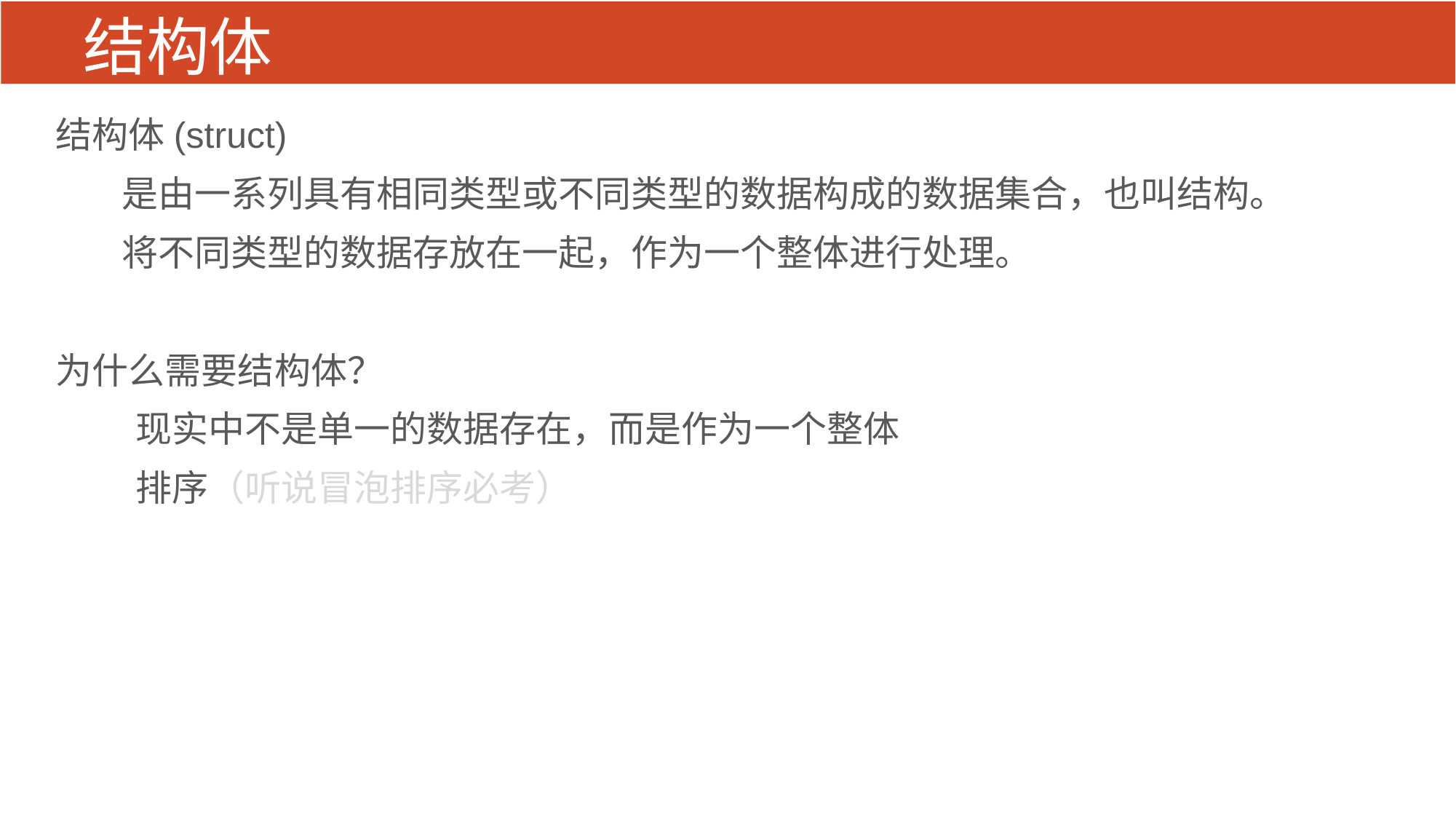

# 结构体
结构体(struct)
       是由一系列具有相同类型或不同类型的数据构成的数据集合，也叫结构。
       将不同类型的数据存放在一起，作为一个整体进行处理。

为什么需要结构体？
  现实中不是单一的数据存在，而是作为一个整体
  排序（听说冒泡排序必考）